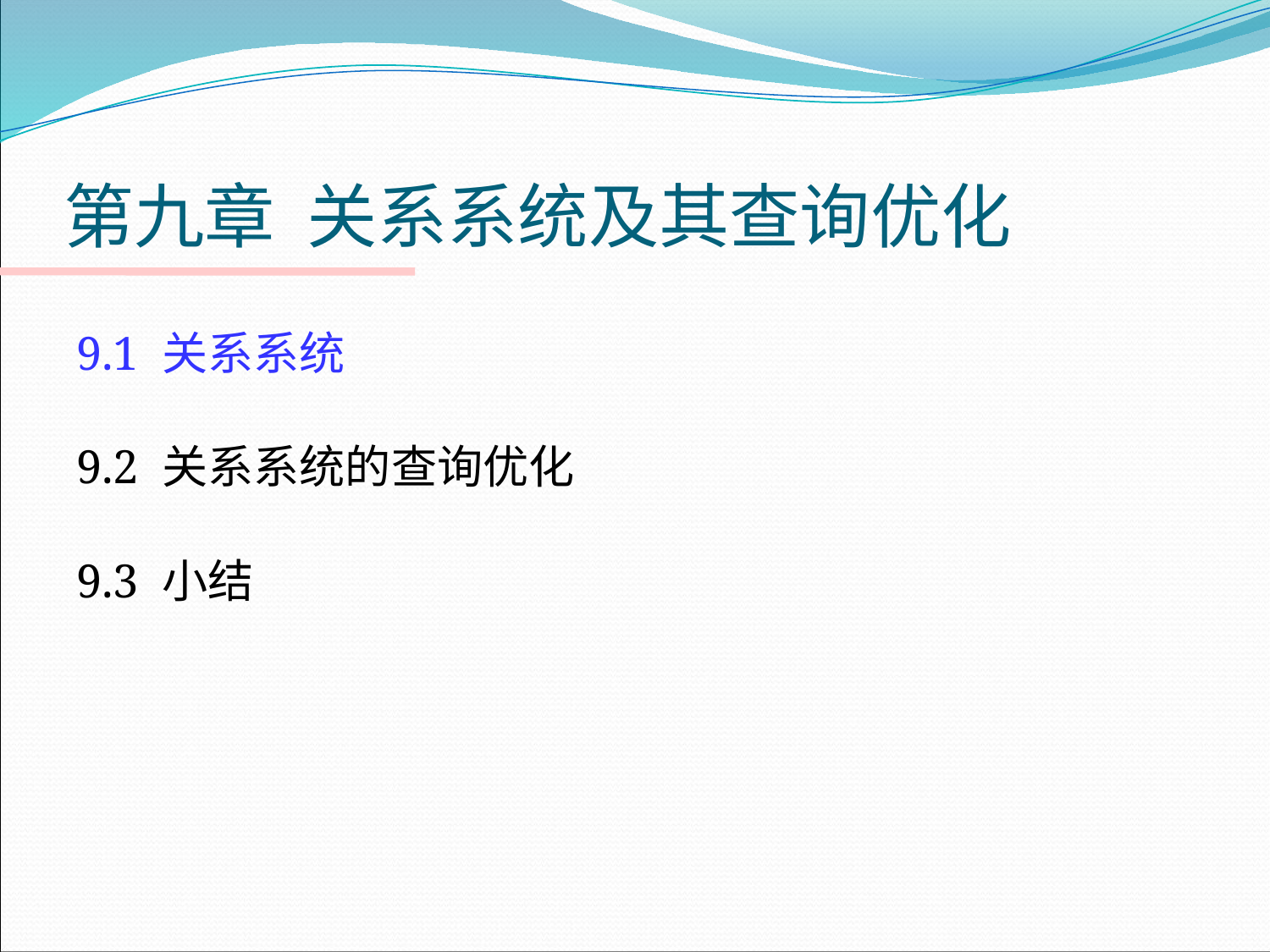

# 第九章  关系系统及其查询优化
9.1 关系系统
9.2 关系系统的查询优化
9.3 小结

830